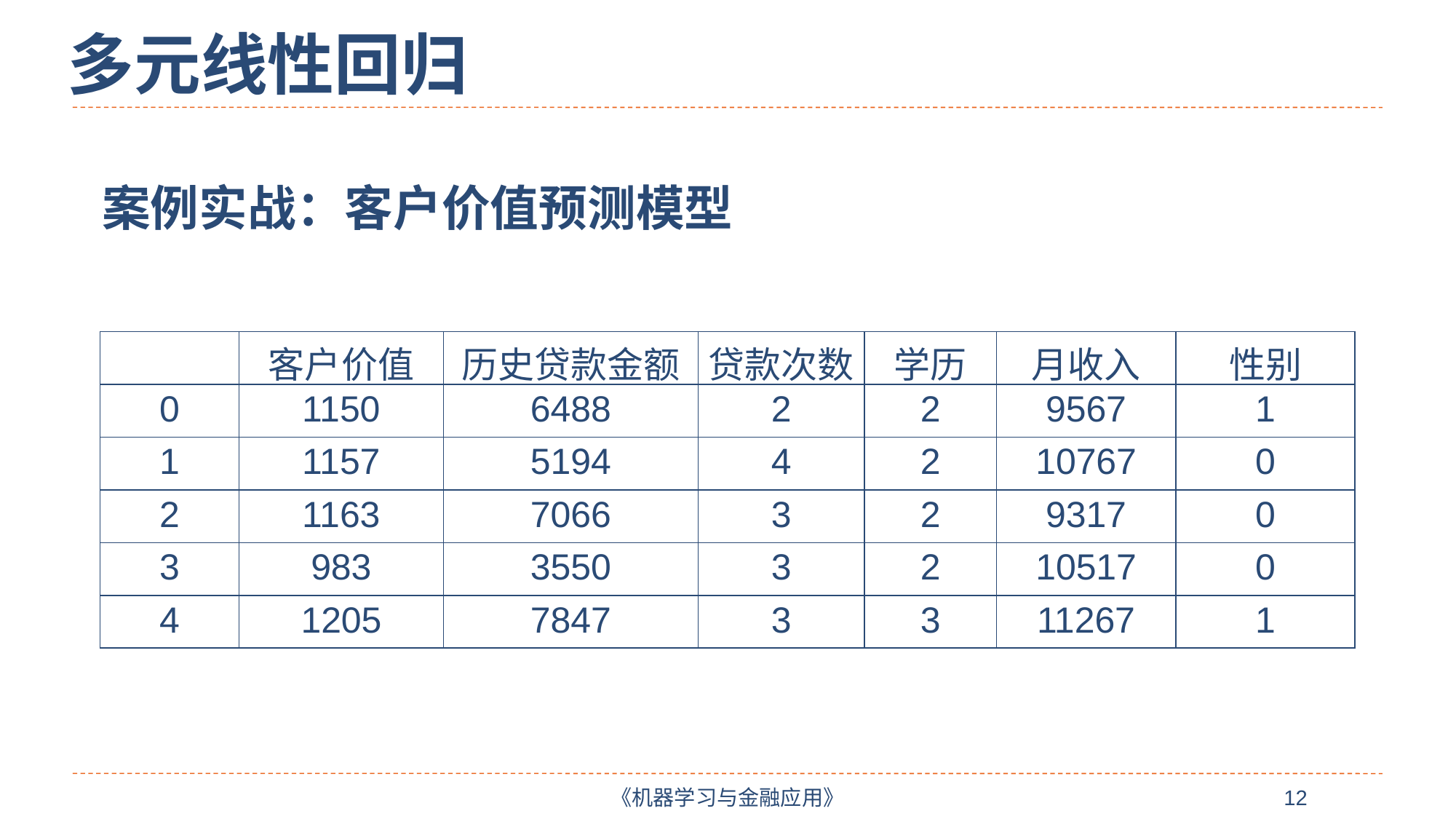

多元线性回归

案例实战：客户价值预测模型
|  | 客户价值 | 历史贷款金额 | 贷款次数 | 学历 | 月收入 | 性别 |
| --- | --- | --- | --- | --- | --- | --- |
| 0 | 1150 | 6488 | 2 | 2 | 9567 | 1 |
| 1 | 1157 | 5194 | 4 | 2 | 10767 | 0 |
| 2 | 1163 | 7066 | 3 | 2 | 9317 | 0 |
| 3 | 983 | 3550 | 3 | 2 | 10517 | 0 |
| 4 | 1205 | 7847 | 3 | 3 | 11267 | 1 |